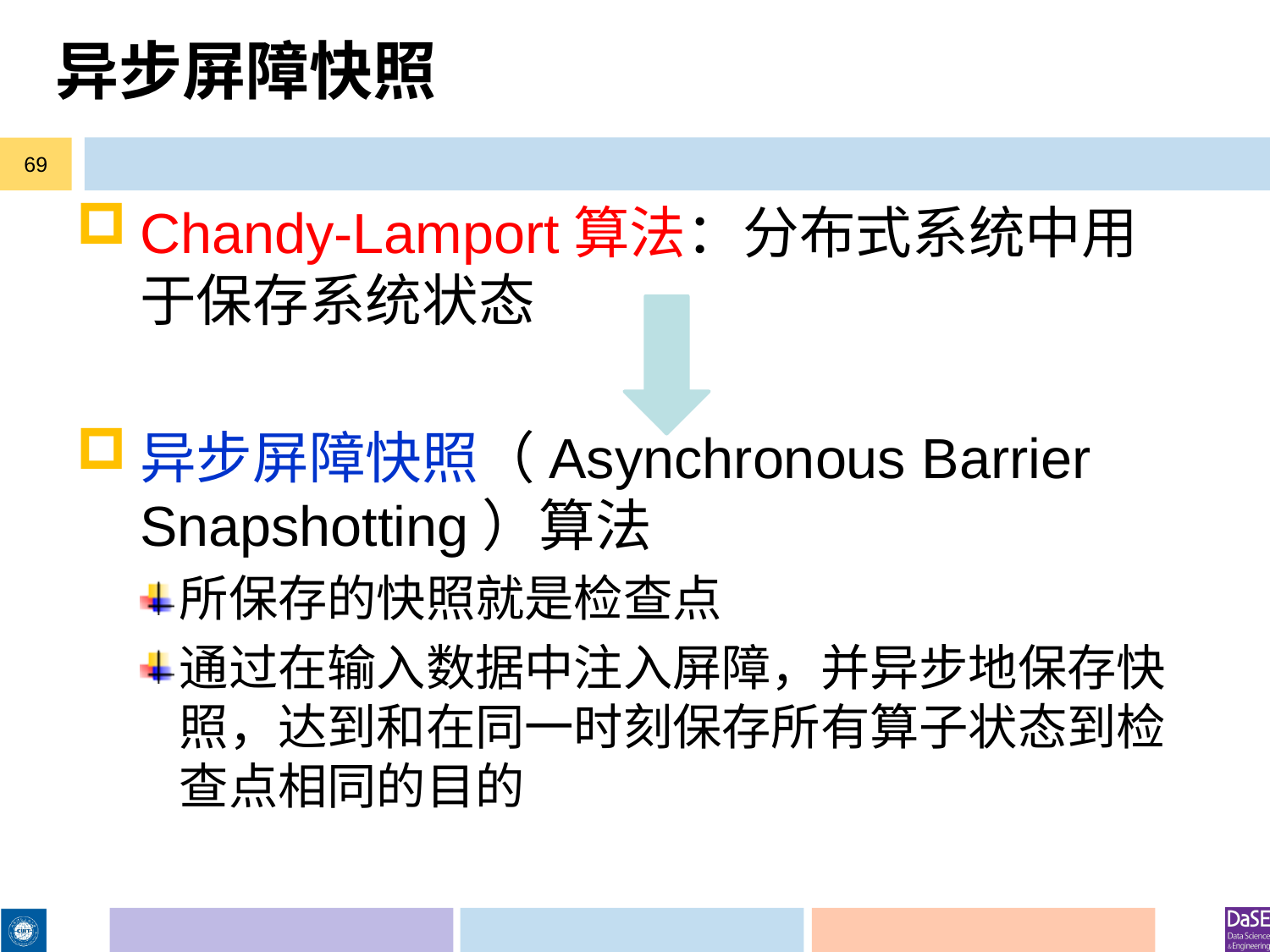

# 异步屏障快照
69
Chandy-Lamport算法：分布式系统中用于保存系统状态

异步屏障快照（Asynchronous Barrier Snapshotting）算法
所保存的快照就是检查点
通过在输入数据中注入屏障，并异步地保存快照，达到和在同一时刻保存所有算子状态到检查点相同的目的